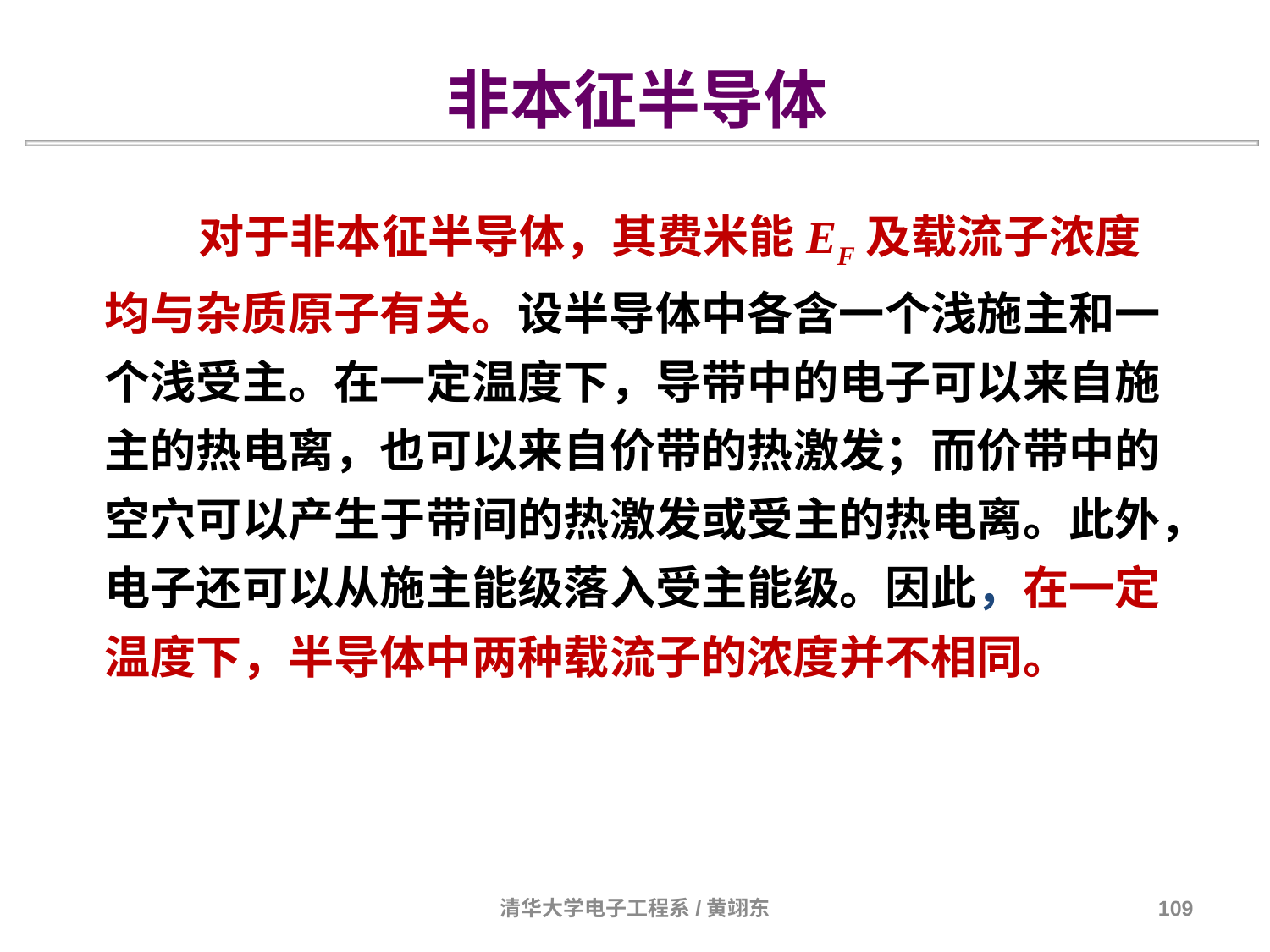

非本征半导体

        对于非本征半导体，其费米能EF及载流子浓度均与杂质原子有关。设半导体中各含一个浅施主和一个浅受主。在一定温度下，导带中的电子可以来自施主的热电离，也可以来自价带的热激发；而价带中的空穴可以产生于带间的热激发或受主的热电离。此外，电子还可以从施主能级落入受主能级。因此，在一定温度下，半导体中两种载流子的浓度并不相同。
清华大学电子工程系/黄翊东
109